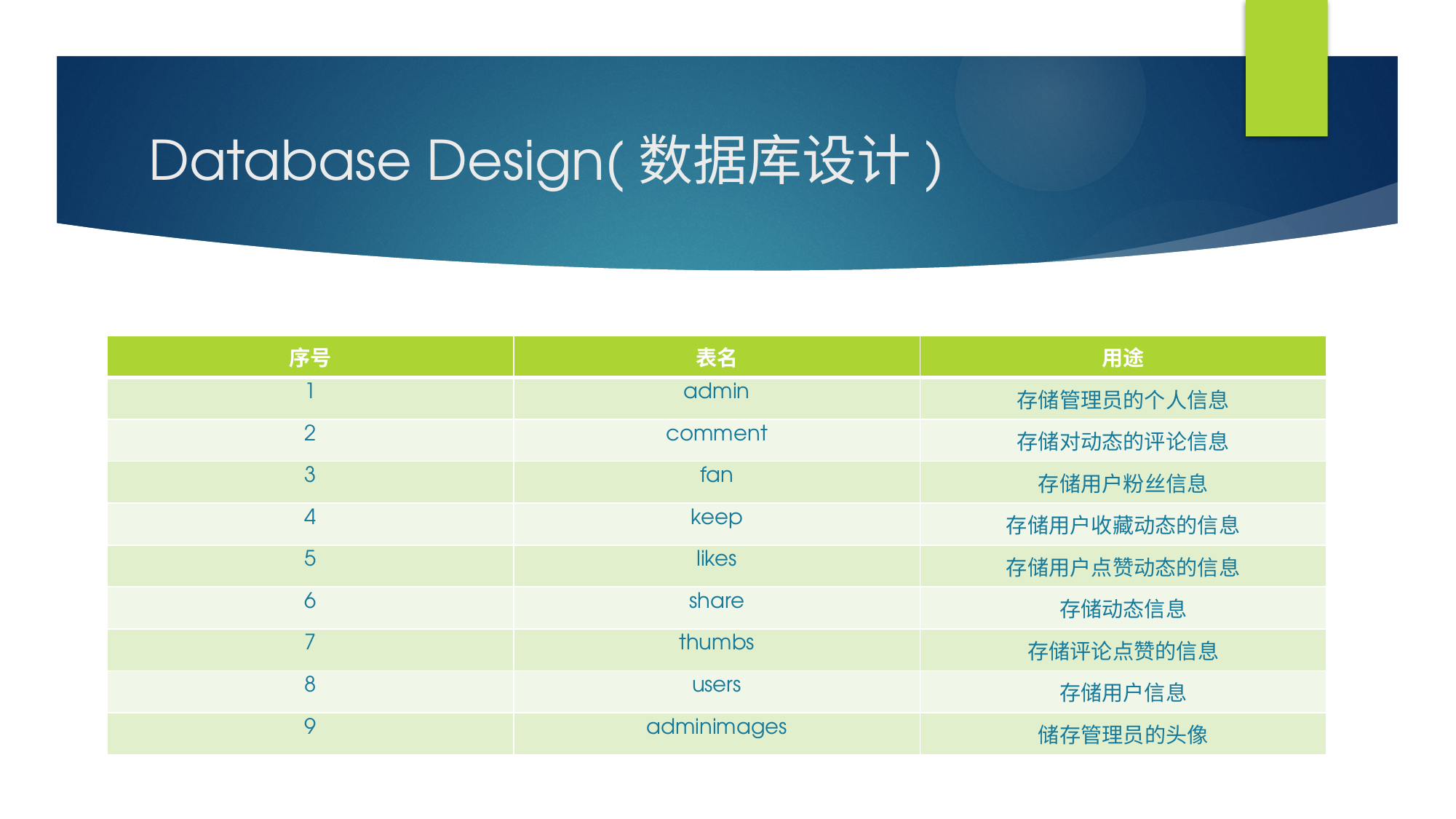

# Database Design(数据库设计)
| 序号 | 表名 | 用途 |
| --- | --- | --- |
| 1 | admin | 存储管理员的个人信息 |
| 2 | comment | 存储对动态的评论信息 |
| 3 | fan | 存储用户粉丝信息 |
| 4 | keep | 存储用户收藏动态的信息 |
| 5 | likes | 存储用户点赞动态的信息 |
| 6 | share | 存储动态信息 |
| 7 | thumbs | 存储评论点赞的信息 |
| 8 | users | 存储用户信息 |
| 9 | adminimages | 储存管理员的头像 |